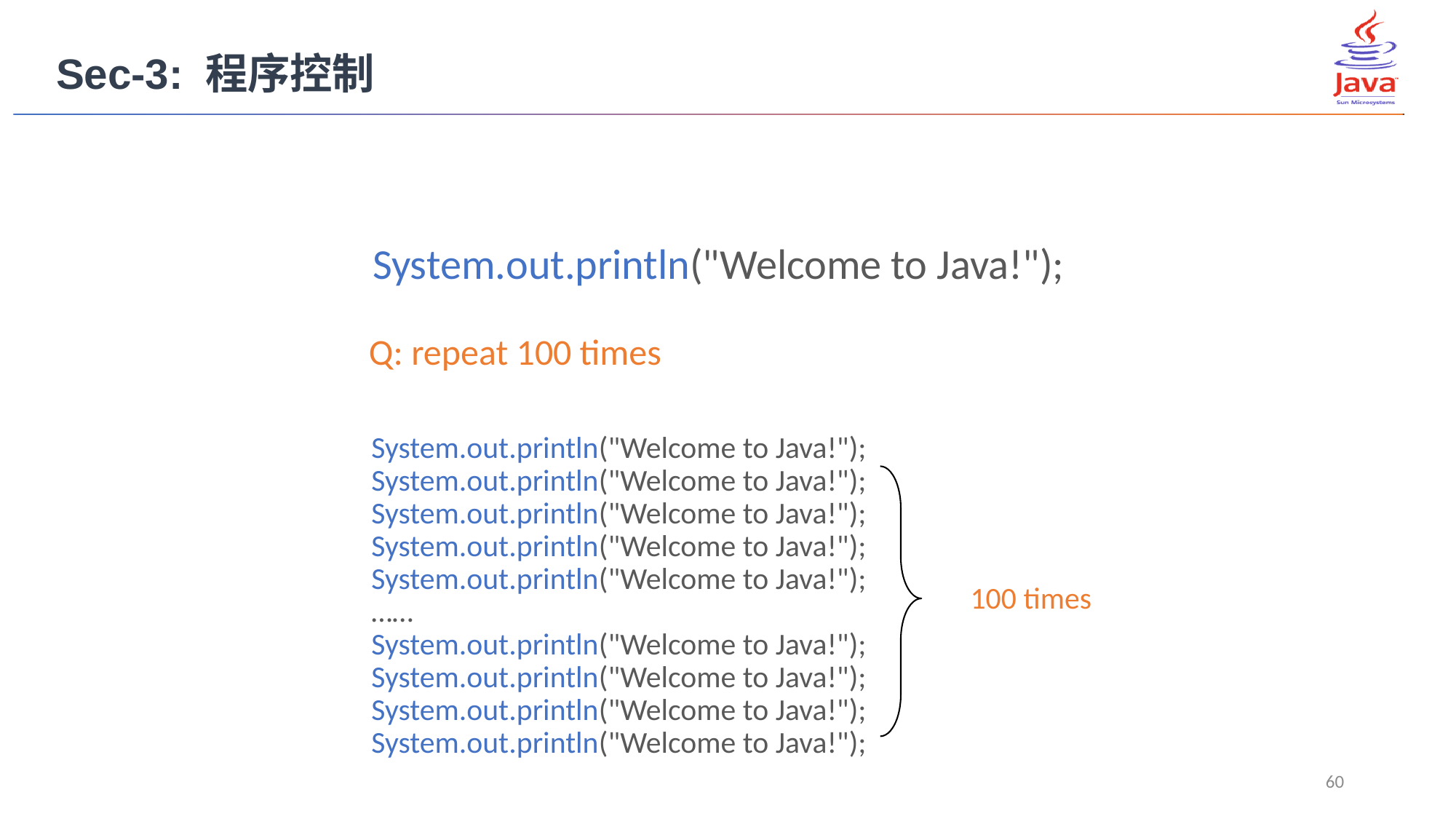

Sec-3: 程序控制
System.out.println("Welcome to Java!");
Q: repeat 100 times
System.out.println("Welcome to Java!");
System.out.println("Welcome to Java!");
System.out.println("Welcome to Java!");
System.out.println("Welcome to Java!");
System.out.println("Welcome to Java!");
……
System.out.println("Welcome to Java!");
System.out.println("Welcome to Java!");
System.out.println("Welcome to Java!");
System.out.println("Welcome to Java!");

100 times
60